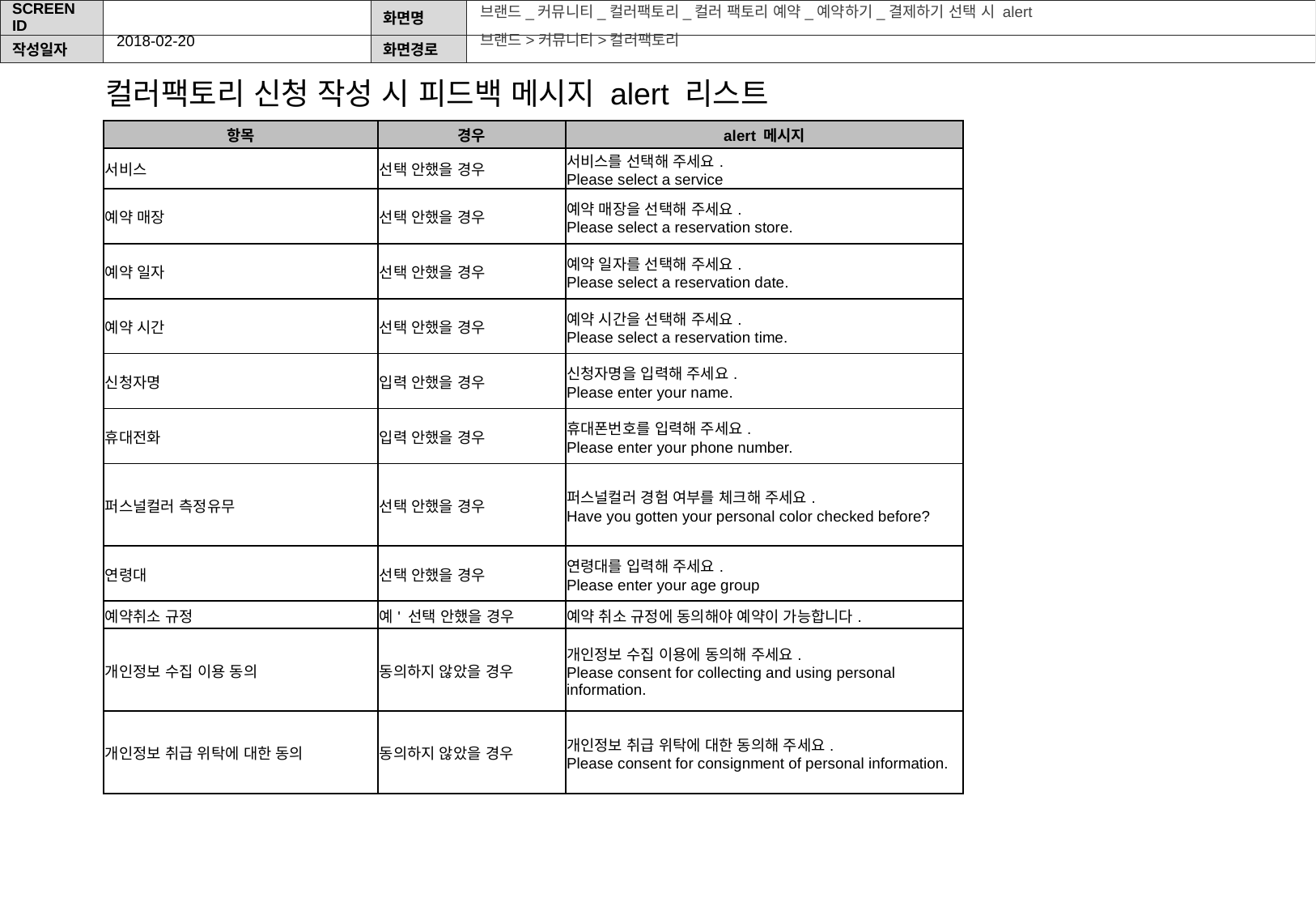

브랜드_커뮤니티_컬러팩토리_컬러 팩토리 예약_예약하기_결제하기 선택 시 alert
브랜드>커뮤니티>컬러팩토리

2018-02-20
컬러팩토리 신청 작성 시 피드백 메시지 alert 리스트
| 항목 | 경우 | alert 메시지 |
| --- | --- | --- |
| 서비스 | 선택 안했을 경우 | 서비스를 선택해 주세요. Please select a service |
| 예약 매장 | 선택 안했을 경우 | 예약 매장을 선택해 주세요. Please select a reservation store. |
| 예약 일자 | 선택 안했을 경우 | 예약 일자를 선택해 주세요. Please select a reservation date. |
| 예약 시간 | 선택 안했을 경우 | 예약 시간을 선택해 주세요. Please select a reservation time. |
| 신청자명 | 입력 안했을 경우 | 신청자명을 입력해 주세요. Please enter your name. |
| 휴대전화 | 입력 안했을 경우 | 휴대폰번호를 입력해 주세요. Please enter your phone number. |
| 퍼스널컬러 측정유무 | 선택 안했을 경우 | 퍼스널컬러 경험 여부를 체크해 주세요. Have you gotten your personal color checked before? |
| 연령대 | 선택 안했을 경우 | 연령대를 입력해 주세요. Please enter your age group |
| 예약취소 규정 | 예' 선택 안했을 경우 | 예약 취소 규정에 동의해야 예약이 가능합니다. |
| 개인정보 수집 이용 동의 | 동의하지 않았을 경우 | 개인정보 수집 이용에 동의해 주세요. Please consent for collecting and using personal information. |
| 개인정보 취급 위탁에 대한 동의 | 동의하지 않았을 경우 | 개인정보 취급 위탁에 대한 동의해 주세요. Please consent for consignment of personal information. |